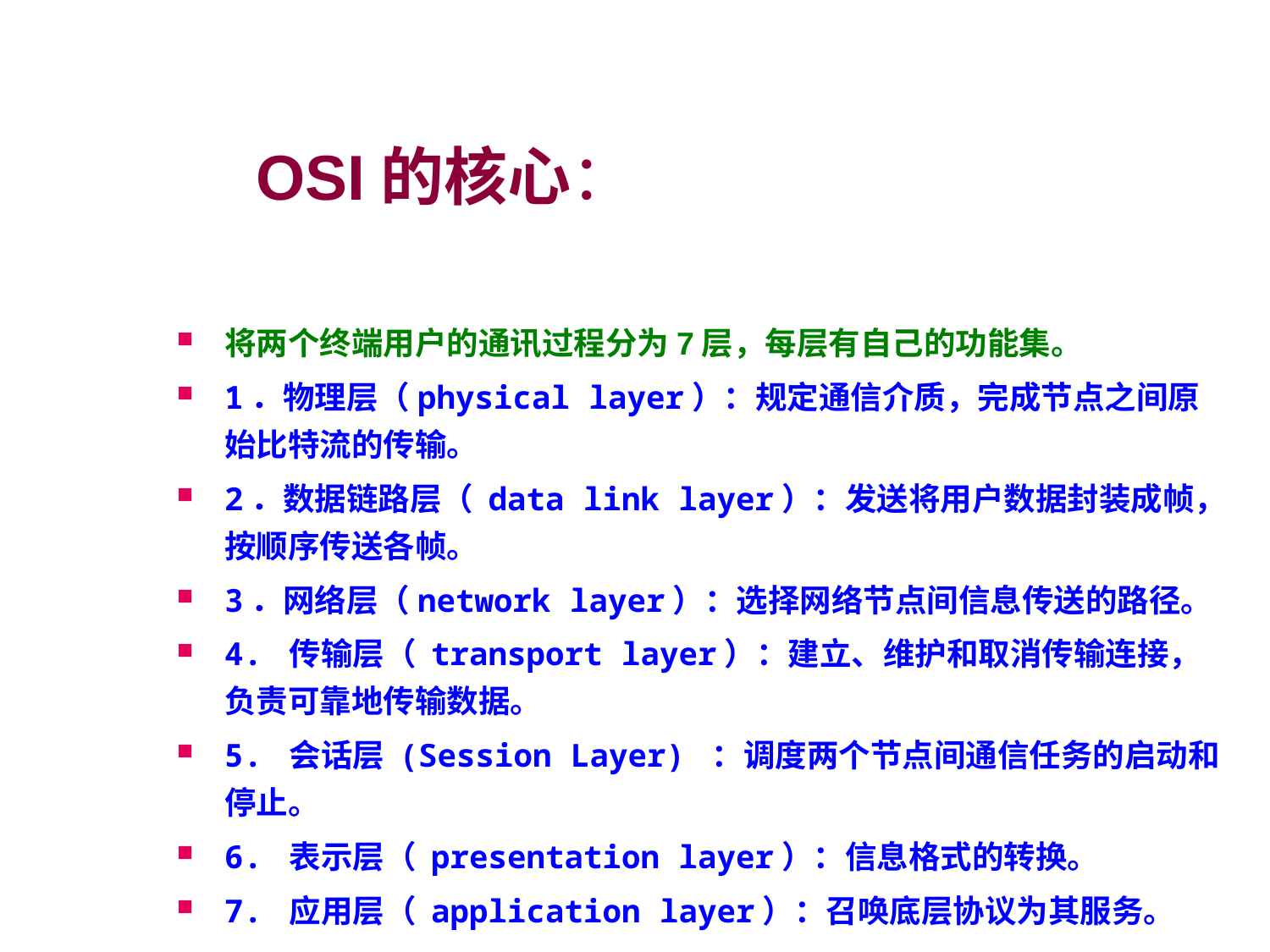

# OSI的核心：

将两个终端用户的通讯过程分为7层，每层有自己的功能集。
1．物理层（physical layer）：规定通信介质，完成节点之间原始比特流的传输。
2．数据链路层（ data link layer）：发送将用户数据封装成帧，按顺序传送各帧。
3．网络层（network layer）：选择网络节点间信息传送的路径。
4. 传输层（ transport layer）：建立、维护和取消传输连接，负责可靠地传输数据。
5. 会话层 (Session Layer) ：调度两个节点间通信任务的启动和停止。
6. 表示层（ presentation layer）：信息格式的转换。
7. 应用层（ application layer）：召唤底层协议为其服务。